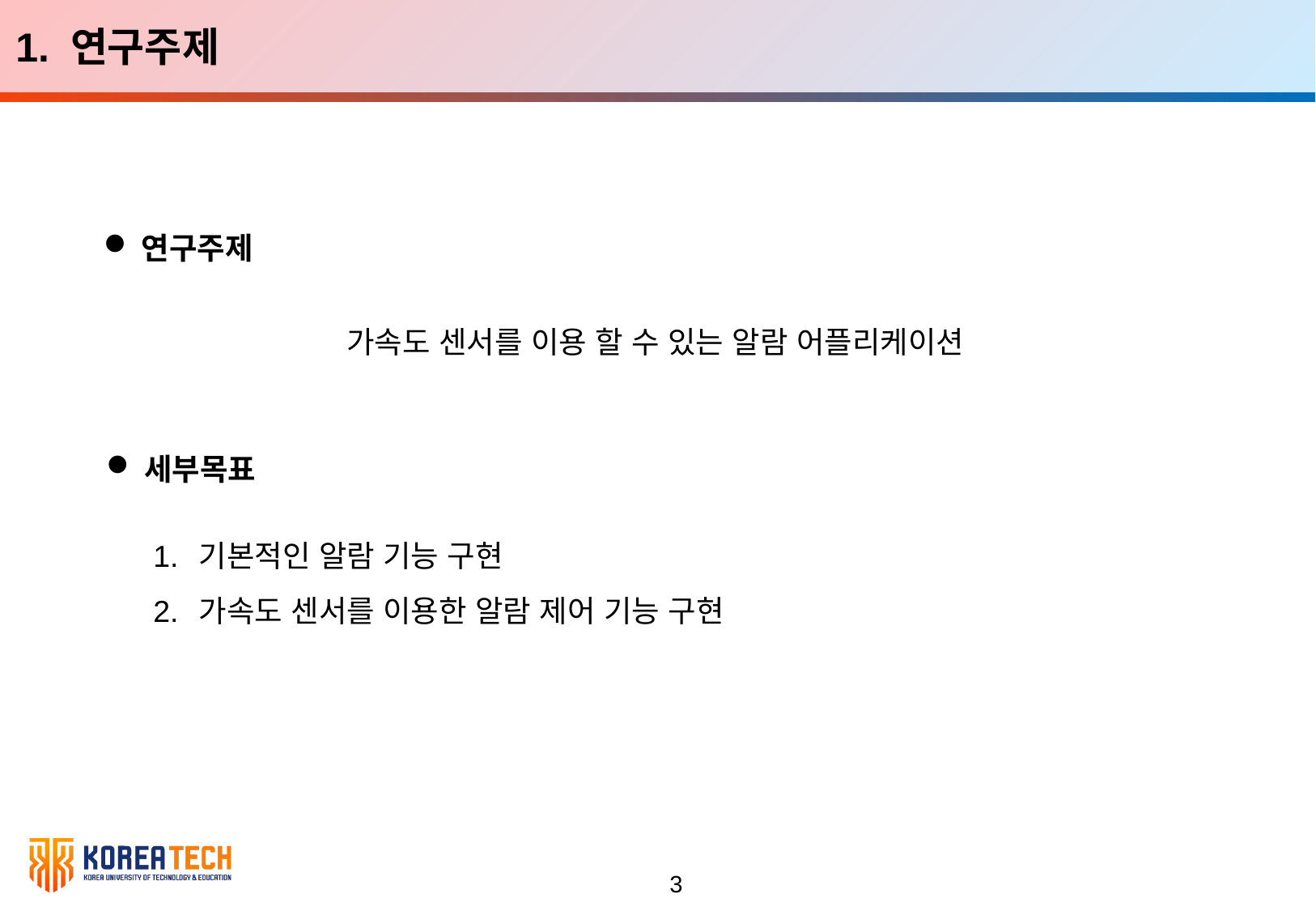

1. 연구주제

연구주제
가속도 센서를 이용 할 수 있는 알람 어플리케이션
세부목표
기본적인 알람 기능 구현
가속도 센서를 이용한 알람 제어 기능 구현
3